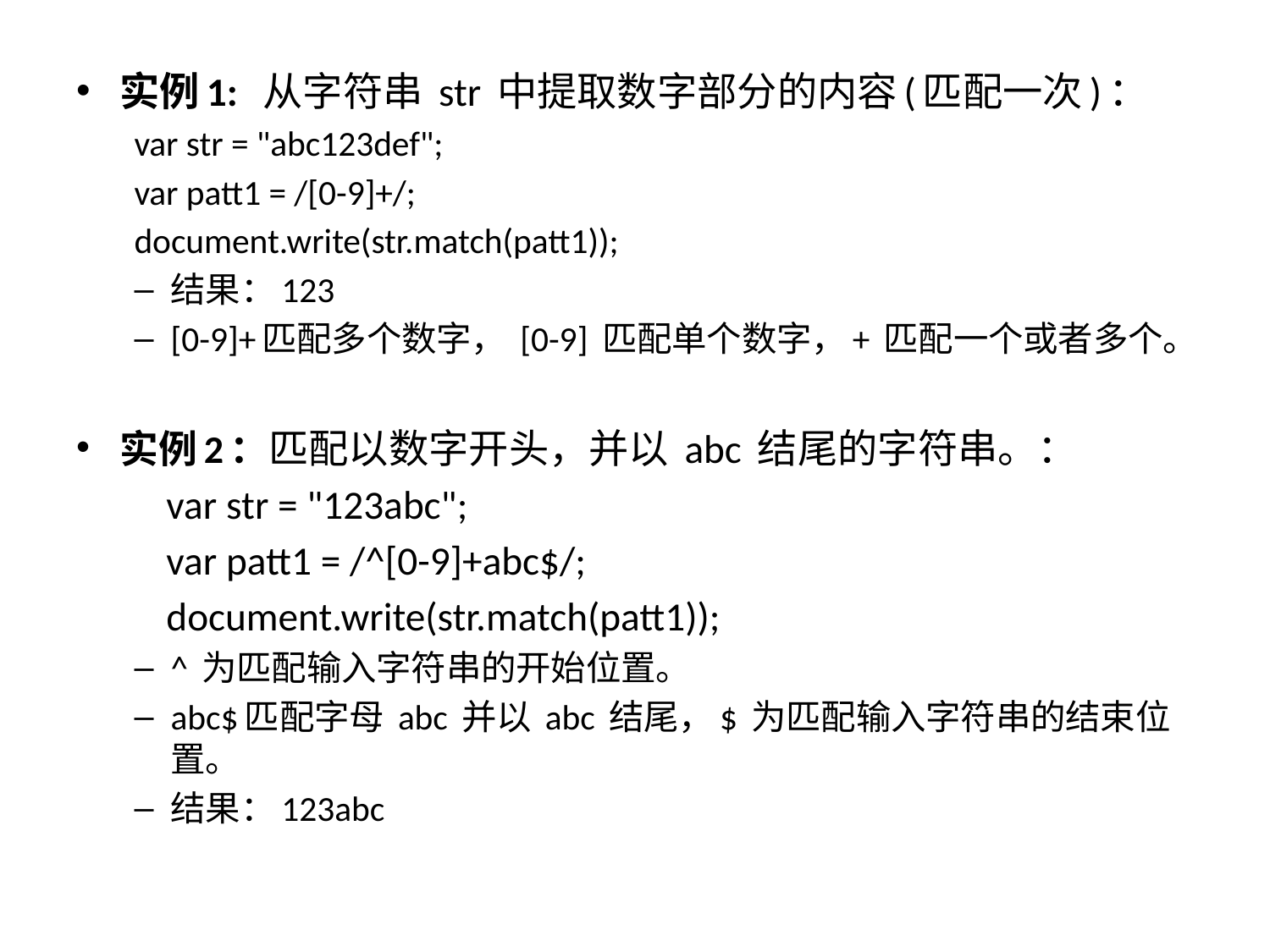

#
实例1:  从字符串 str 中提取数字部分的内容(匹配一次)：
var str = "abc123def";
var patt1 = /[0-9]+/;
document.write(str.match(patt1));
结果：123
[0-9]+匹配多个数字， [0-9] 匹配单个数字，+ 匹配一个或者多个。

实例2：匹配以数字开头，并以 abc 结尾的字符串。：
	var str = "123abc";
	var patt1 = /^[0-9]+abc$/;
	document.write(str.match(patt1));
^ 为匹配输入字符串的开始位置。
abc$匹配字母 abc 并以 abc 结尾，$ 为匹配输入字符串的结束位置。
结果：123abc